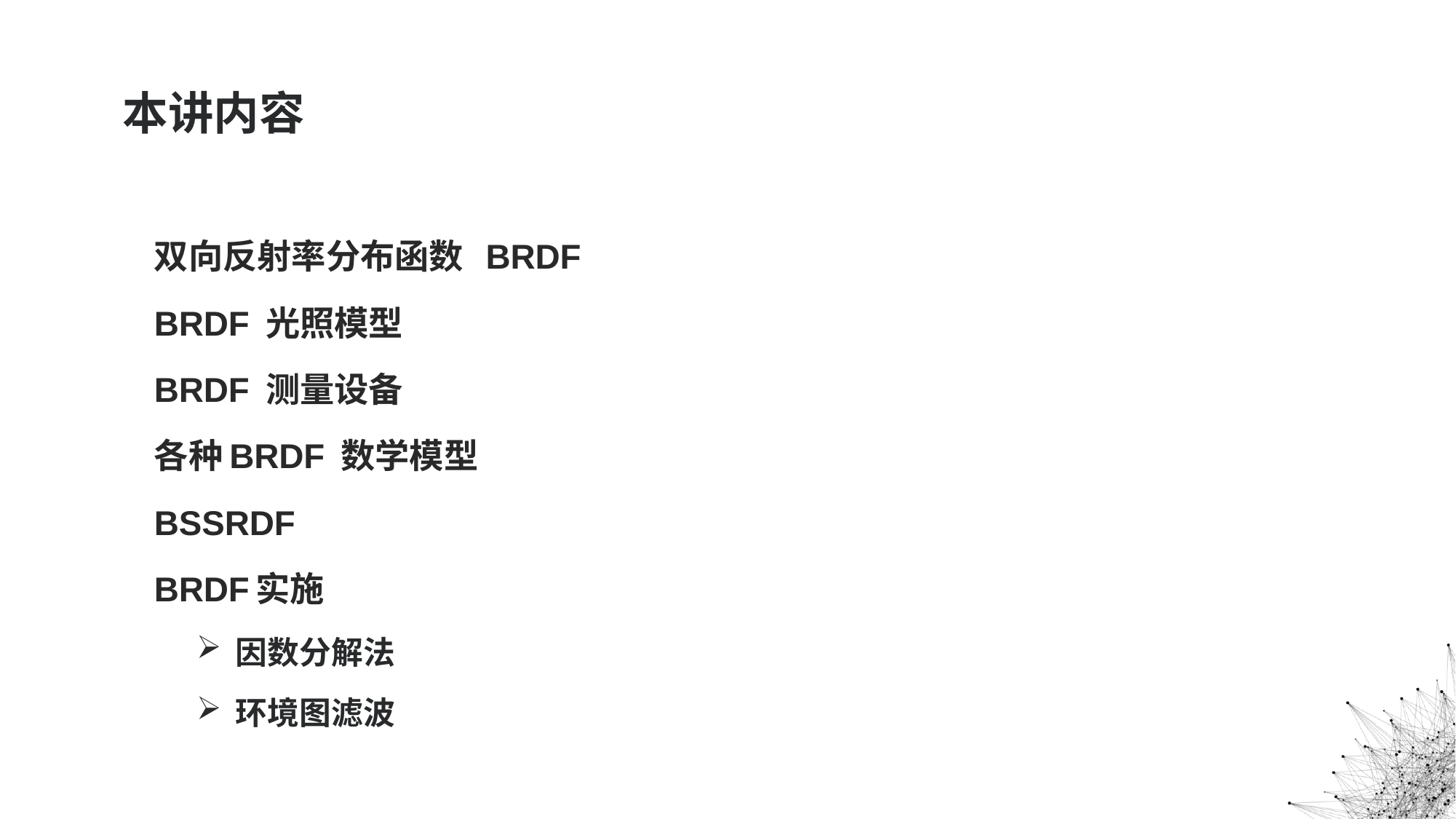

# 本讲内容
双向反射率分布函数  BRDF
BRDF 光照模型
BRDF 测量设备
各种BRDF 数学模型
BSSRDF
BRDF实施
因数分解法
环境图滤波